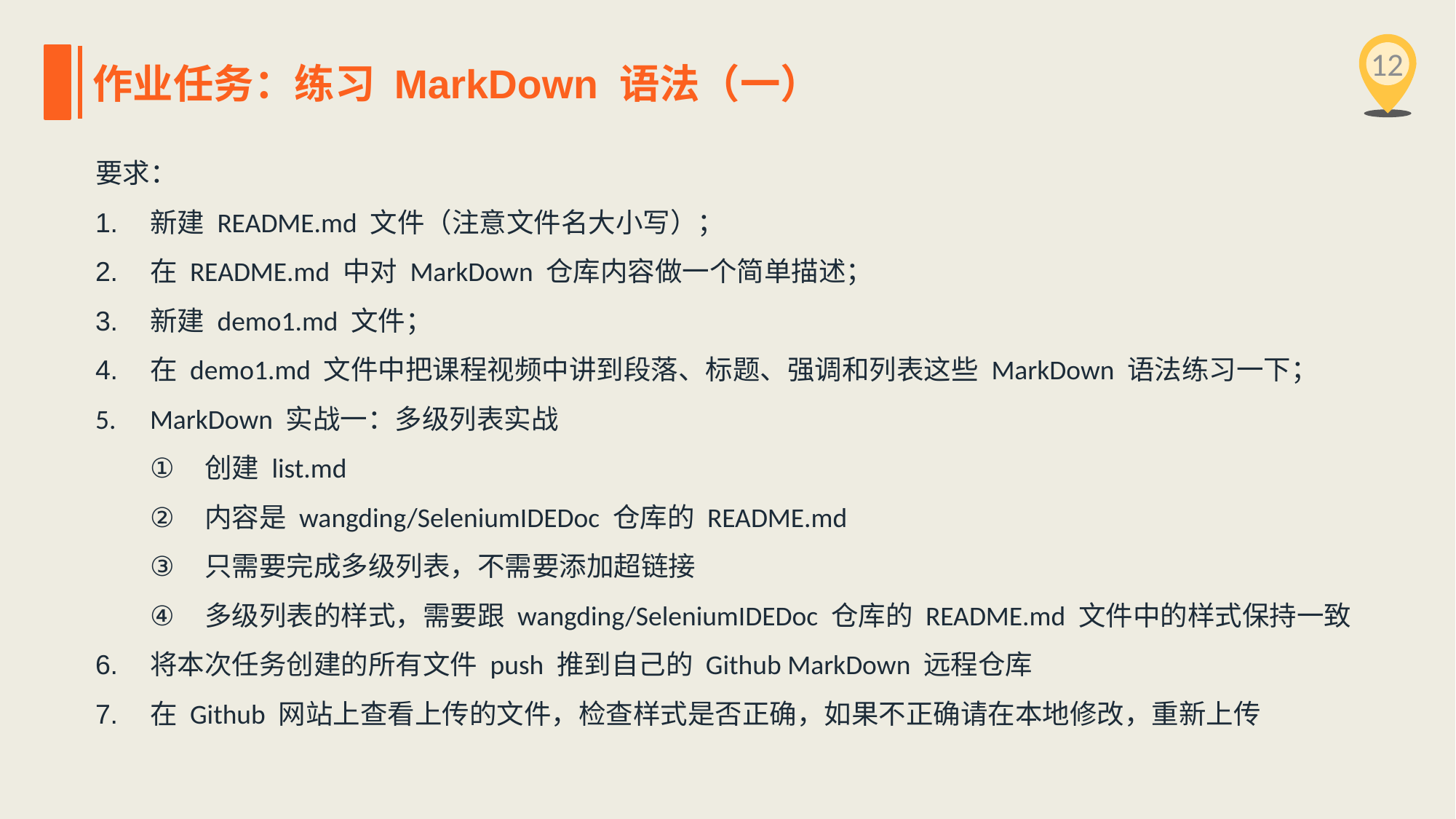

12

作业任务：练习 MarkDown 语法（一）
要求：
新建 README.md 文件（注意文件名大小写）；
在 README.md 中对 MarkDown 仓库内容做一个简单描述；
新建 demo1.md 文件；
在 demo1.md 文件中把课程视频中讲到段落、标题、强调和列表这些 MarkDown 语法练习一下；
MarkDown 实战一：多级列表实战
创建 list.md
内容是 wangding/SeleniumIDEDoc 仓库的 README.md
只需要完成多级列表，不需要添加超链接
多级列表的样式，需要跟 wangding/SeleniumIDEDoc 仓库的 README.md 文件中的样式保持一致
将本次任务创建的所有文件 push 推到自己的 Github MarkDown 远程仓库
在 Github 网站上查看上传的文件，检查样式是否正确，如果不正确请在本地修改，重新上传